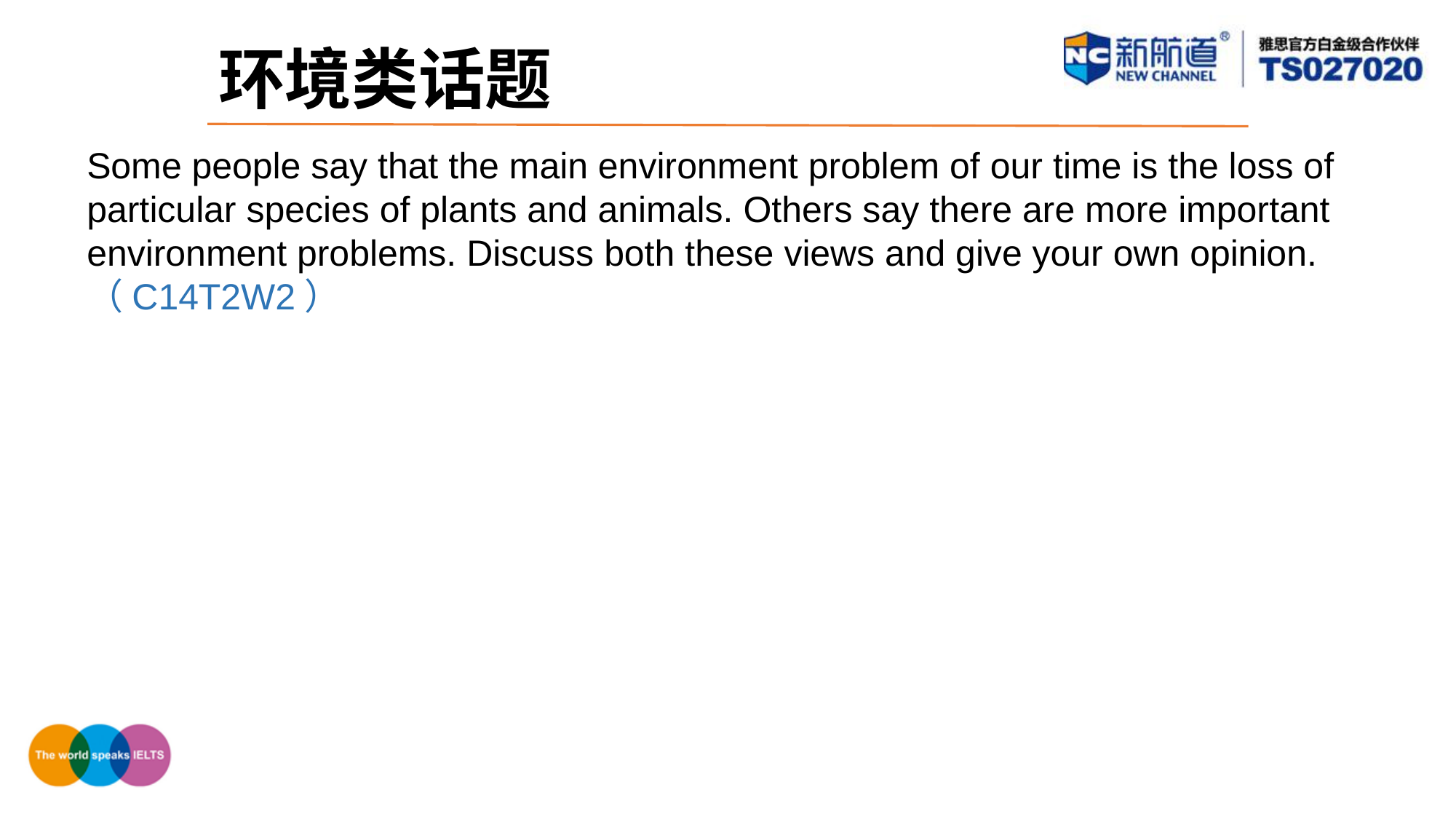

环境类话题
Some people say that the main environment problem of our time is the loss of particular species of plants and animals. Others say there are more important environment problems. Discuss both these views and give your own opinion. （C14T2W2）